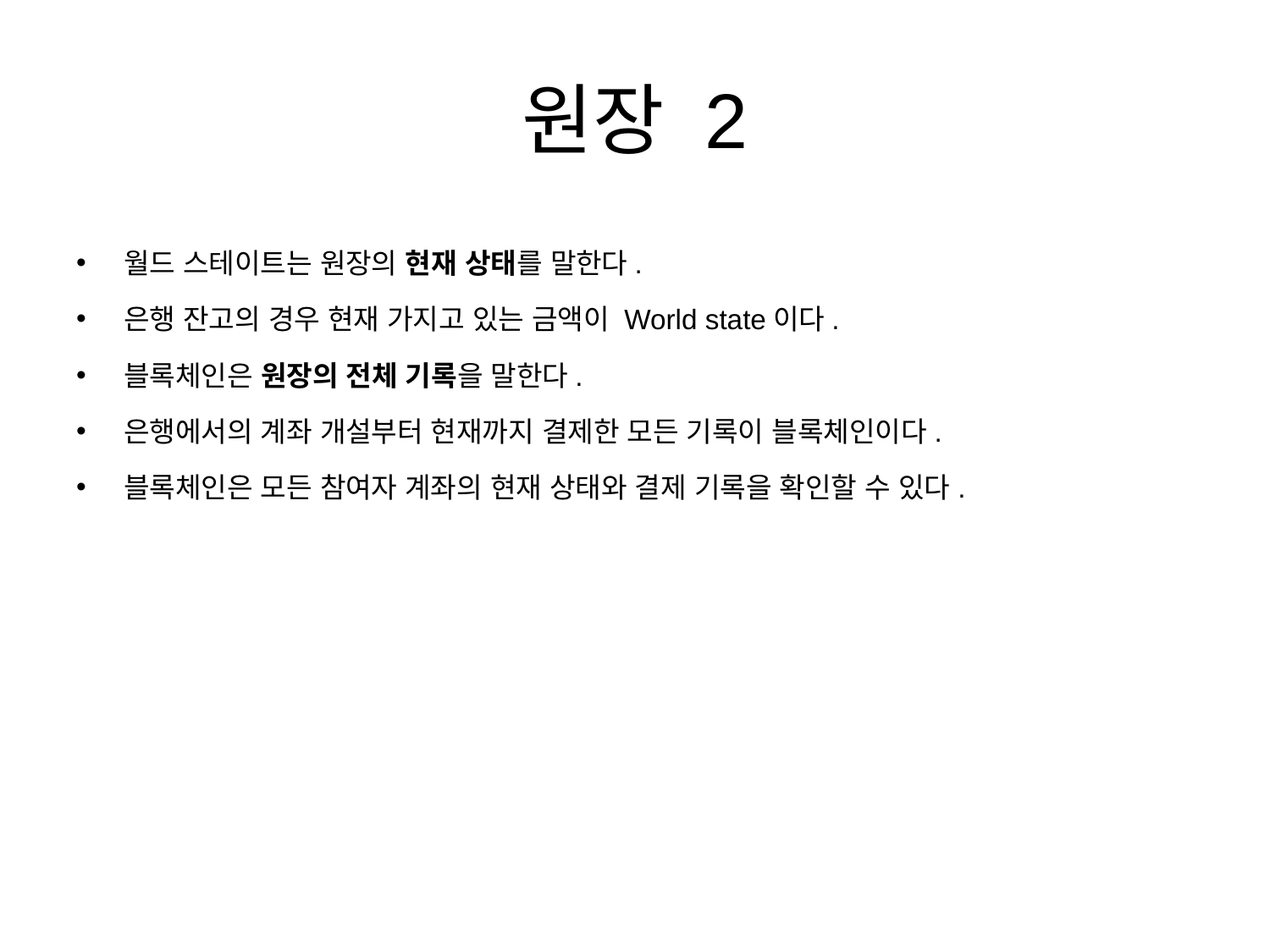

# 원장 2
월드 스테이트는 원장의 현재 상태를 말한다.
은행 잔고의 경우 현재 가지고 있는 금액이 World state이다.
블록체인은 원장의 전체 기록을 말한다.
은행에서의 계좌 개설부터 현재까지 결제한 모든 기록이 블록체인이다.
블록체인은 모든 참여자 계좌의 현재 상태와 결제 기록을 확인할 수 있다.